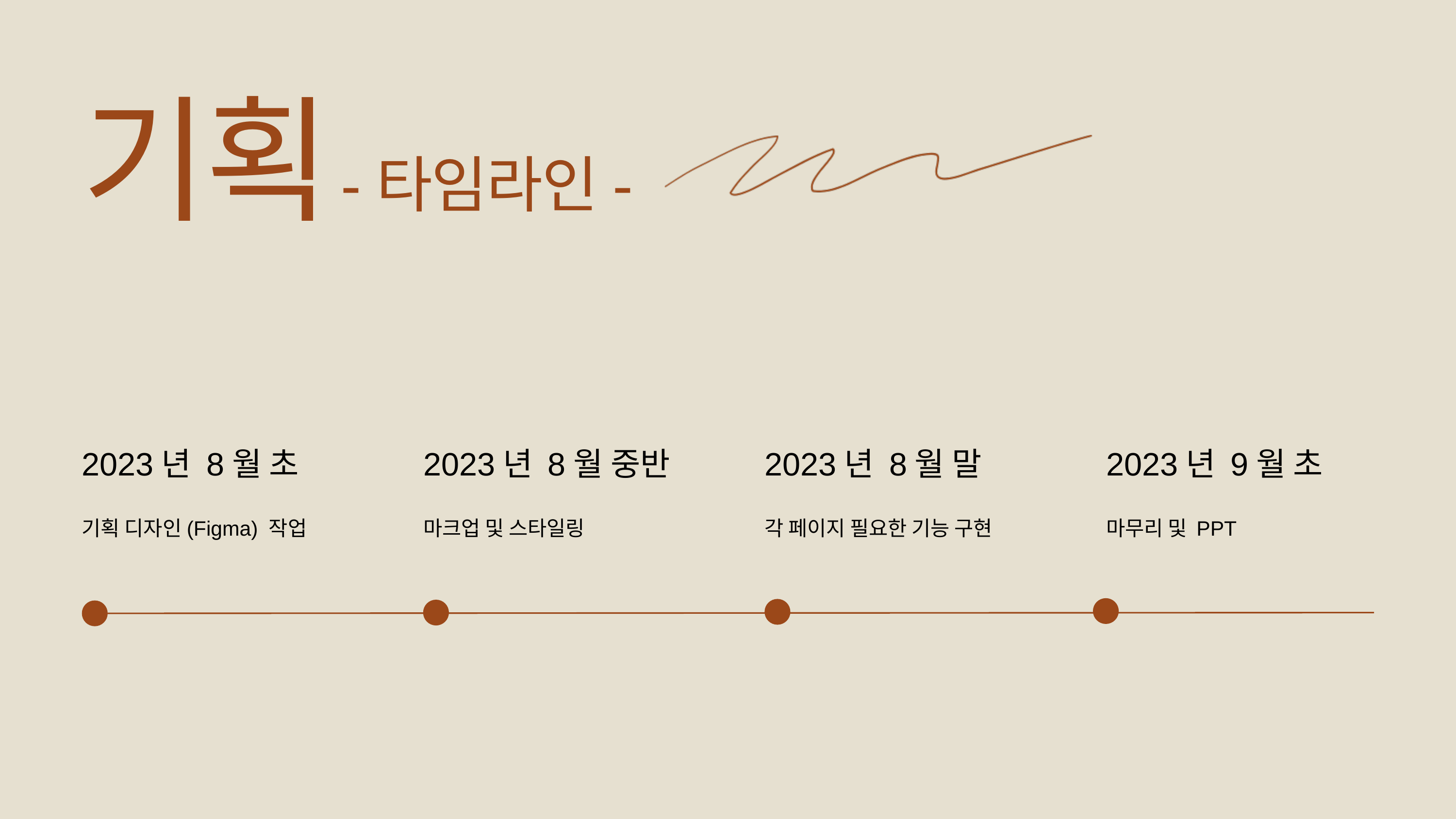

기획

-타임라인-
2023년 8월 초
기획 디자인(Figma) 작업
2023년 8월 중반
마크업 및 스타일링
2023년 8월 말
각 페이지 필요한 기능 구현
2023년 9월 초
마무리 및 PPT